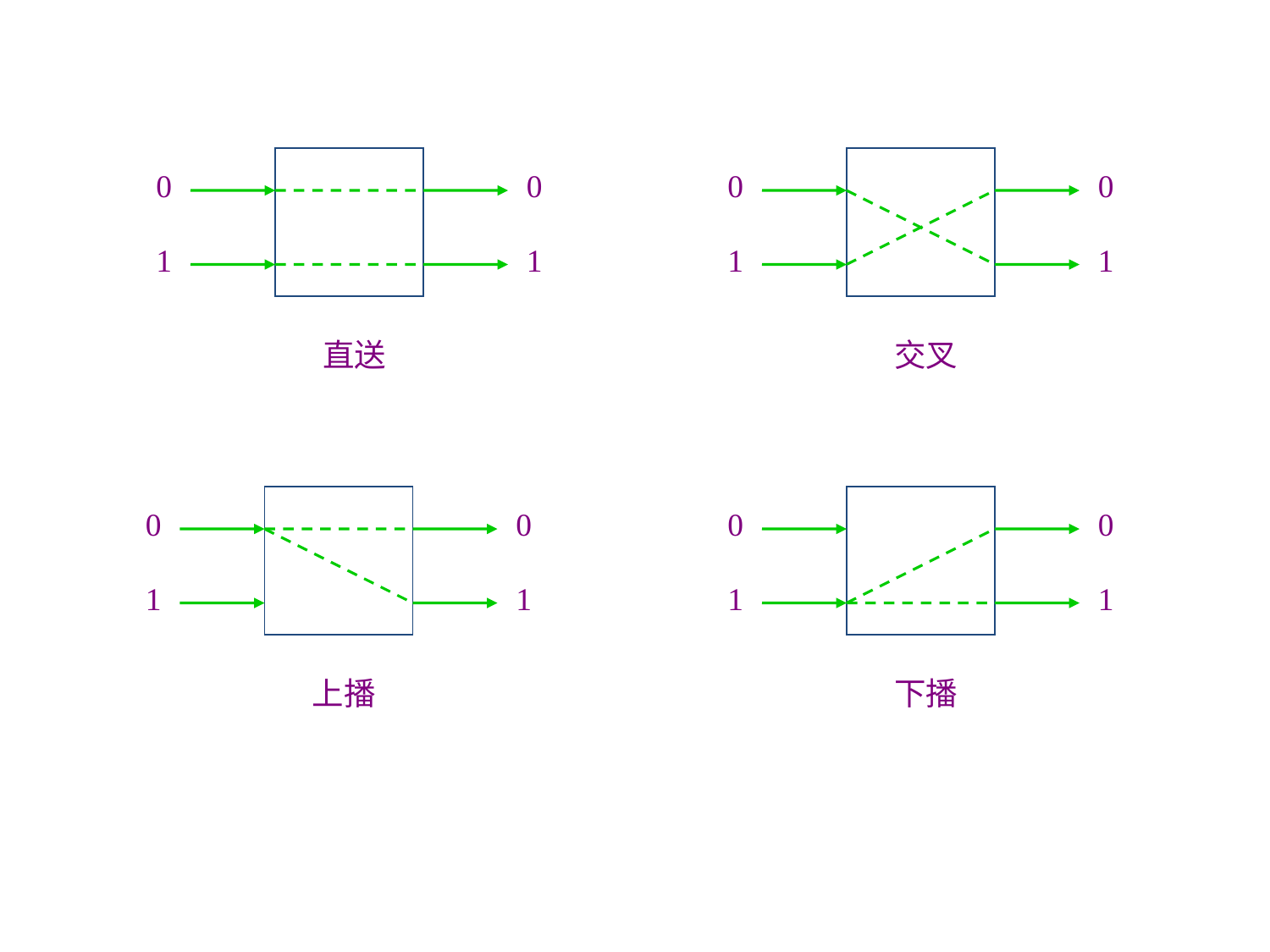

0

0
0

0

1
1
1
1

直送
交叉
0

0
0

0

1
1
1
1

上播
下播